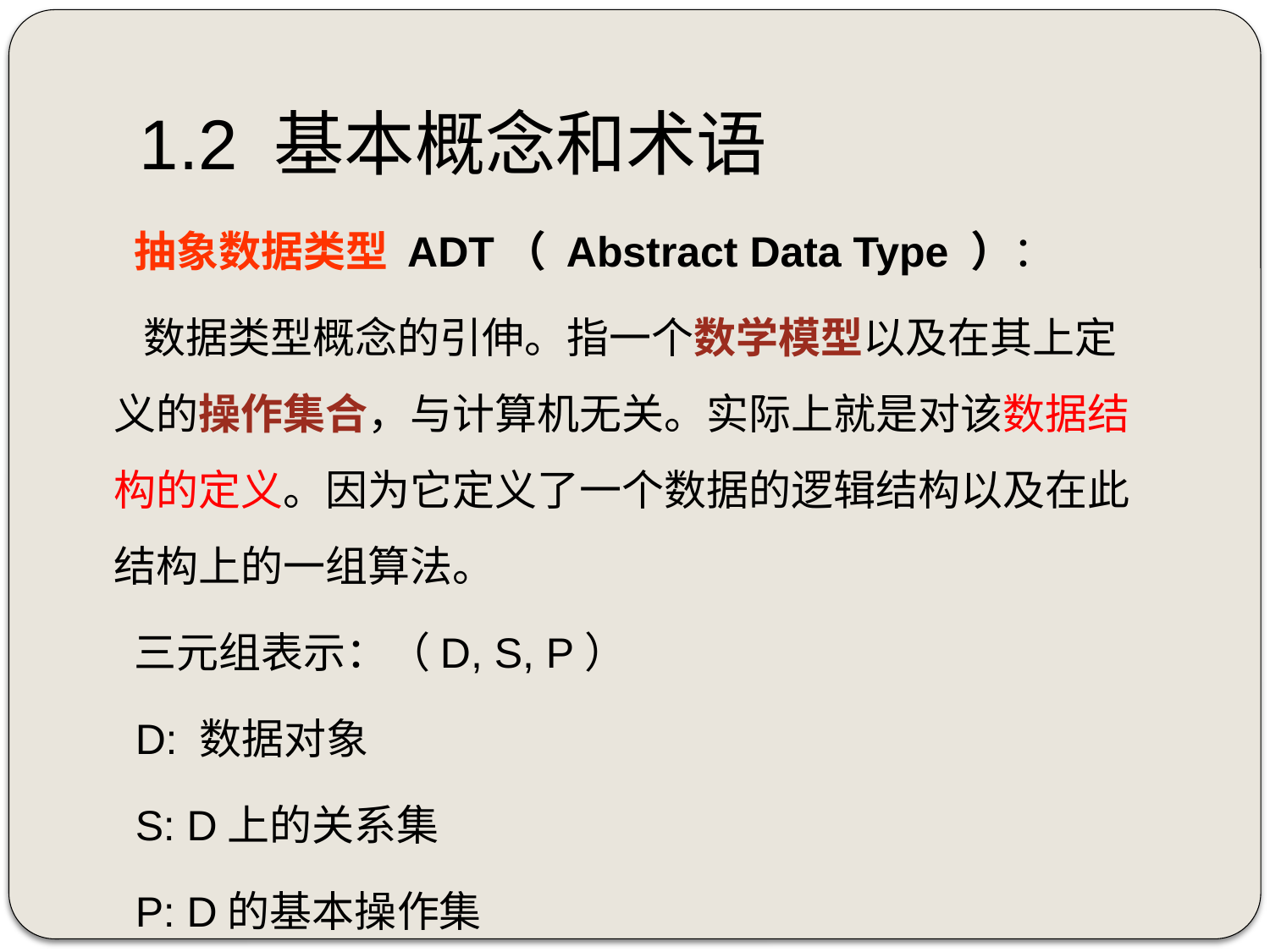

# 1.2 基本概念和术语
     抽象数据类型 ADT（ Abstract Data Type ）：
      数据类型概念的引伸。指一个数学模型以及在其上定义的操作集合，与计算机无关。实际上就是对该数据结构的定义。因为它定义了一个数据的逻辑结构以及在此结构上的一组算法。
     三元组表示：（D, S, P）
     D: 数据对象
     S: D上的关系集
     P: D的基本操作集